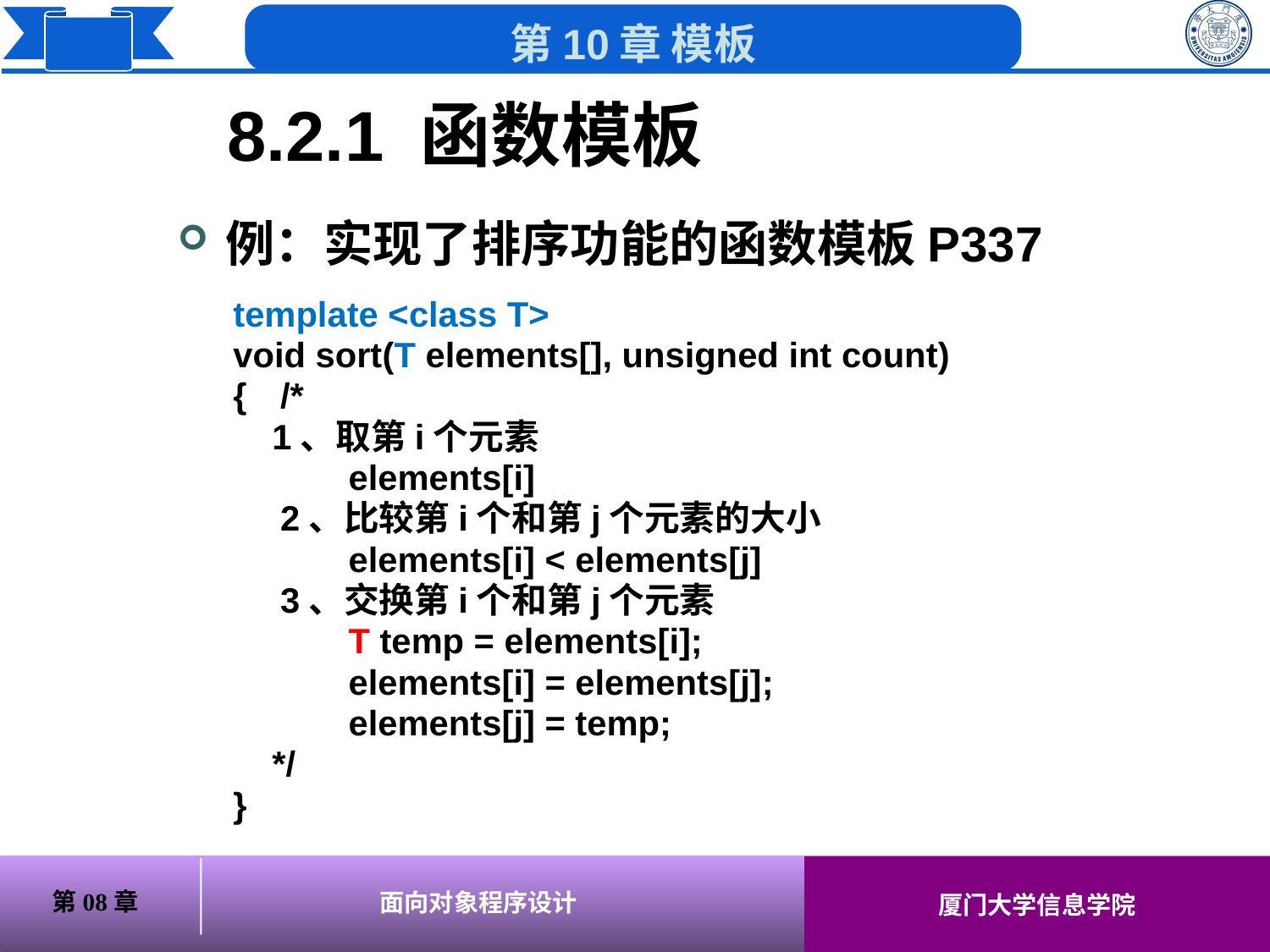

8.2.1 函数模板
# 例：实现了排序功能的函数模板P337
template <class T>
void sort(T elements[], unsigned int count)
{	 /*
    1、取第i个元素
	        elements[i]
	 2、比较第i个和第j个元素的大小
	        elements[i] < elements[j]
	 3、交换第i个和第j个元素
	        T temp = elements[i];
	        elements[i] = elements[j];
	        elements[j] = temp;
    */
}
14